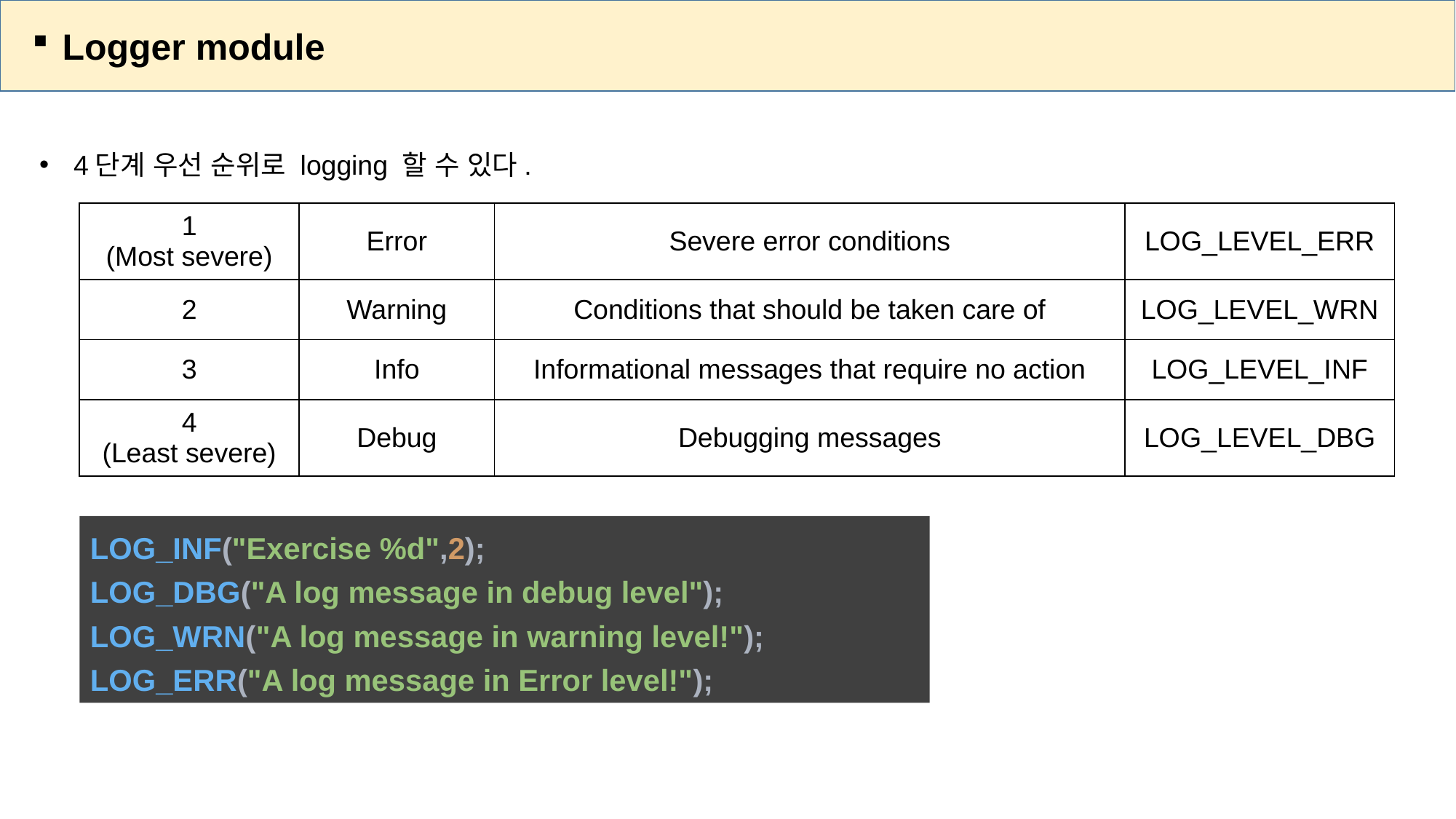

Logger module
4단계 우선 순위로 logging 할 수 있다.
| 1 (Most severe) | Error | Severe error conditions | LOG\_LEVEL\_ERR |
| --- | --- | --- | --- |
| 2 | Warning | Conditions that should be taken care of | LOG\_LEVEL\_WRN |
| 3 | Info | Informational messages that require no action | LOG\_LEVEL\_INF |
| 4 (Least severe) | Debug | Debugging messages | LOG\_LEVEL\_DBG |
LOG_INF("Exercise %d",2);
LOG_DBG("A log message in debug level");
LOG_WRN("A log message in warning level!");
LOG_ERR("A log message in Error level!");